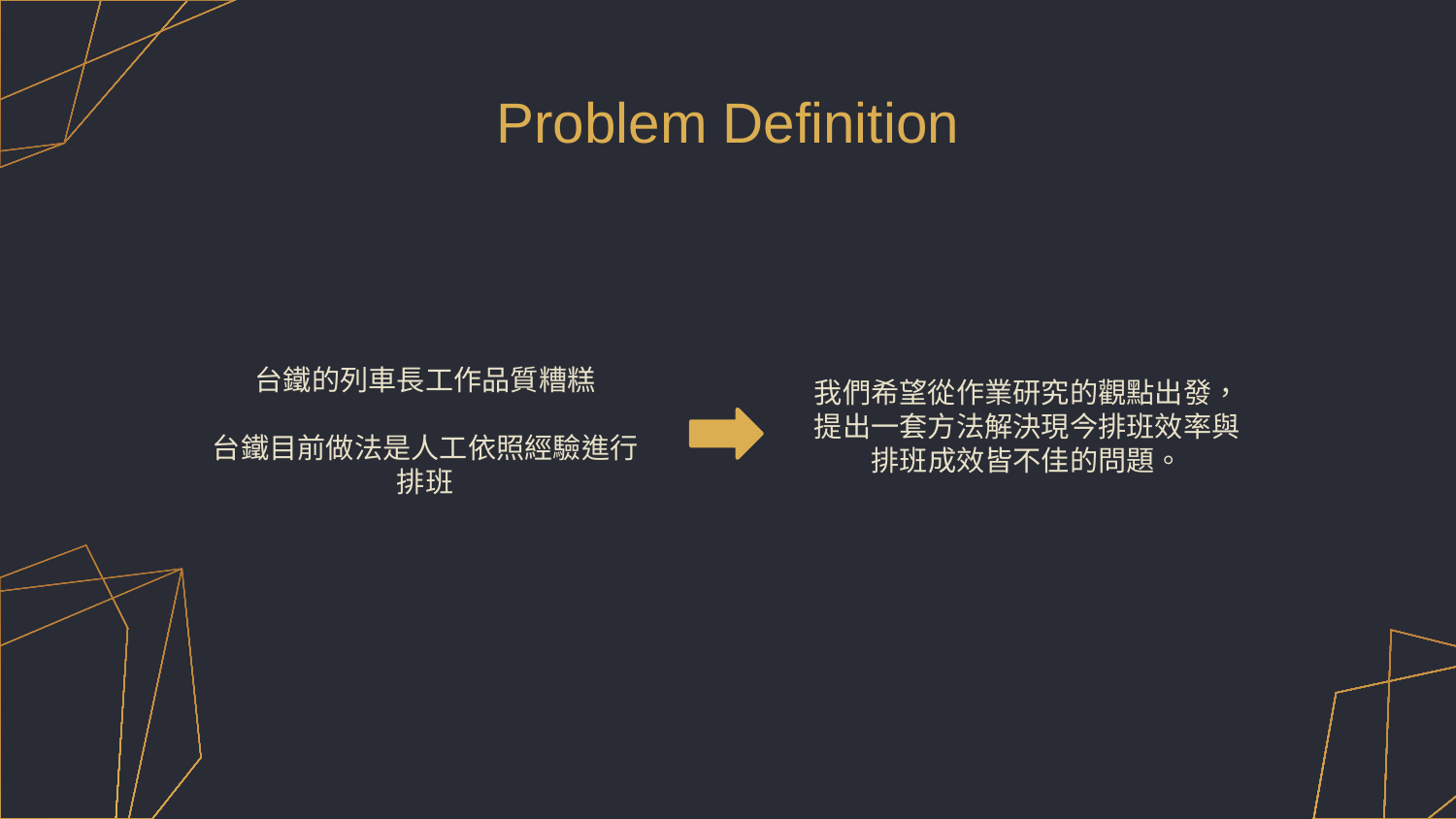

# Problem Definition
我們希望從作業研究的觀點出發，提出一套方法解決現今排班效率與排班成效皆不佳的問題。
台鐵的列車長工作品質糟糕

台鐵目前做法是人工依照經驗進行排班